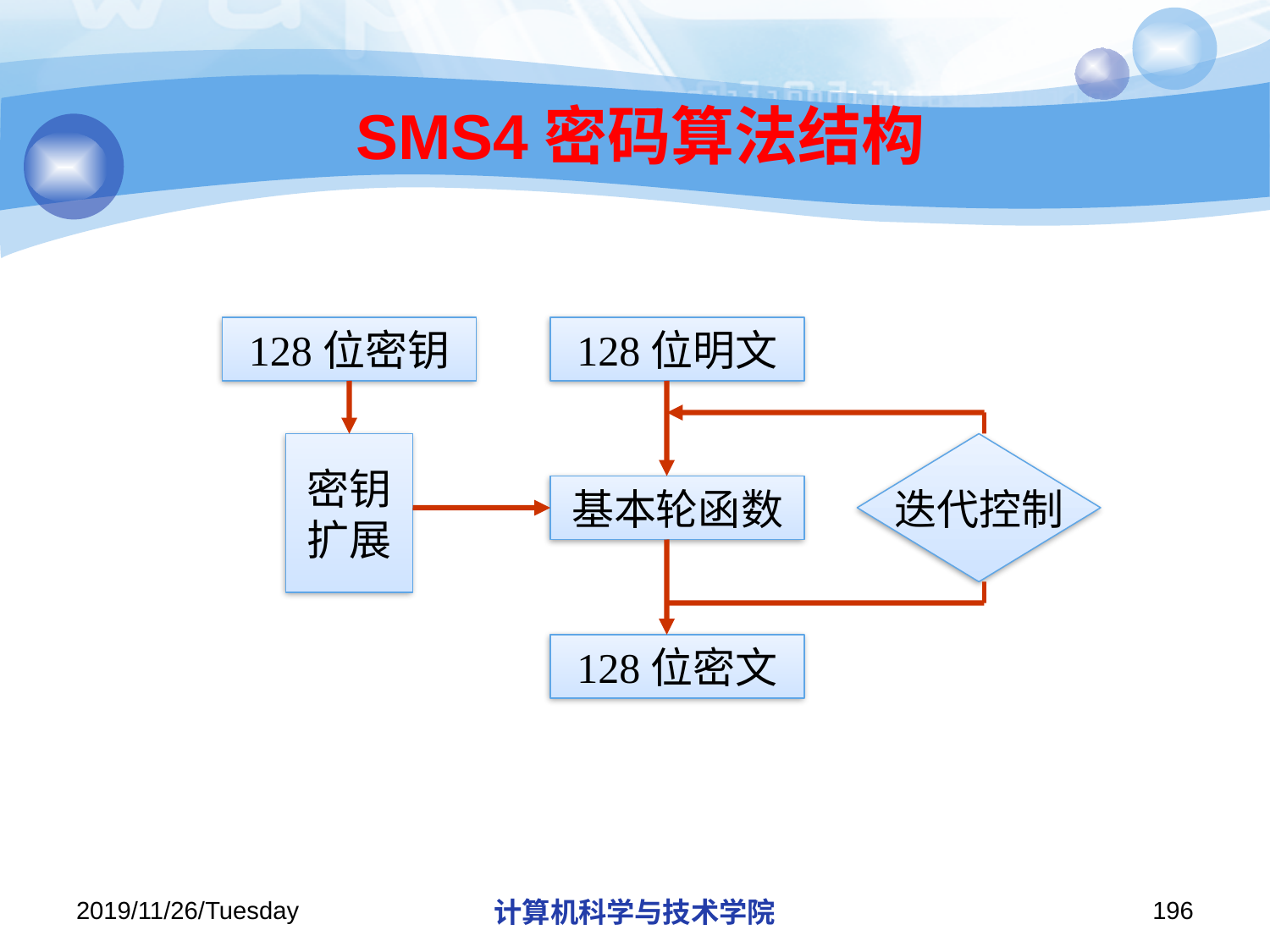

# SMS4密码算法结构
128位密钥
128位明文

密钥
扩展
迭代控制
基本轮函数

128位密文
2019/11/26/Tuesday
计算机科学与技术学院
196